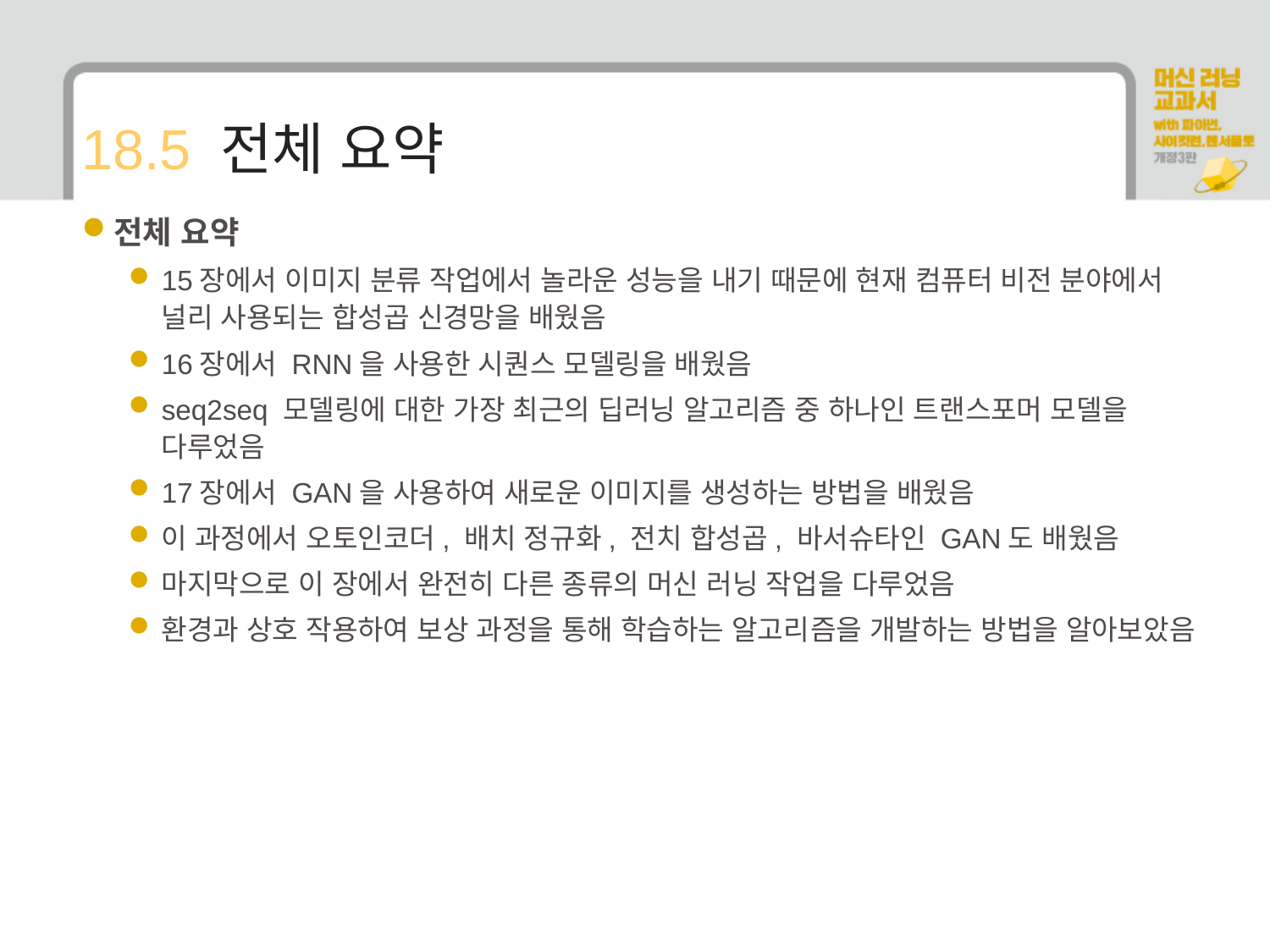

# 18.5 전체 요약
전체 요약
15장에서 이미지 분류 작업에서 놀라운 성능을 내기 때문에 현재 컴퓨터 비전 분야에서 널리 사용되는 합성곱 신경망을 배웠음
16장에서 RNN을 사용한 시퀀스 모델링을 배웠음
seq2seq 모델링에 대한 가장 최근의 딥러닝 알고리즘 중 하나인 트랜스포머 모델을 다루었음
17장에서 GAN을 사용하여 새로운 이미지를 생성하는 방법을 배웠음
이 과정에서 오토인코더, 배치 정규화, 전치 합성곱, 바서슈타인 GAN도 배웠음
마지막으로 이 장에서 완전히 다른 종류의 머신 러닝 작업을 다루었음
환경과 상호 작용하여 보상 과정을 통해 학습하는 알고리즘을 개발하는 방법을 알아보았음